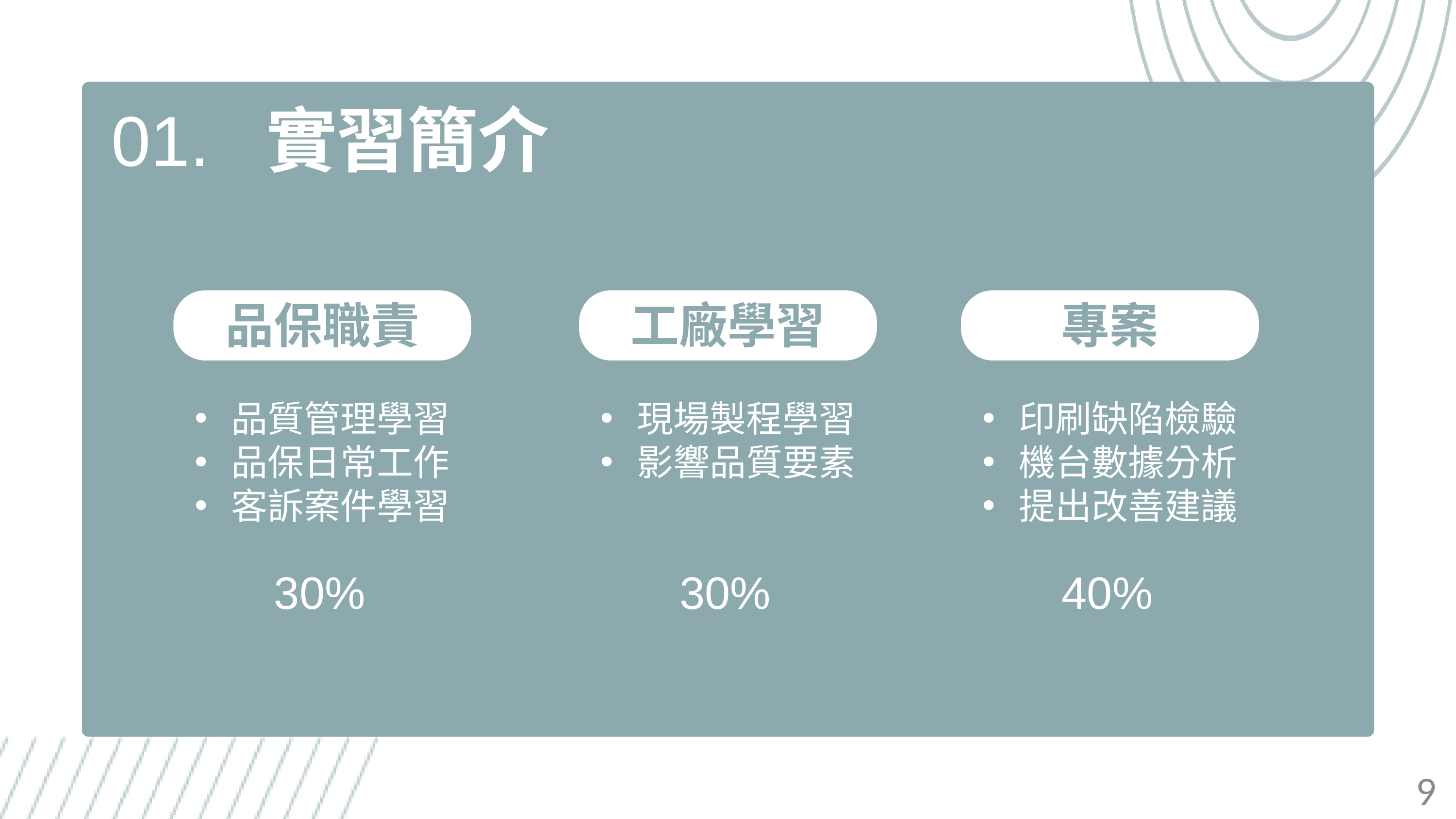

01.  實習簡介

品保職責
品質管理學習
品保日常工作
客訴案件學習
30%

工廠學習
現場製程學習
影響品質要素
30%

專案
印刷缺陷檢驗
機台數據分析
提出改善建議
40%
第一周

9